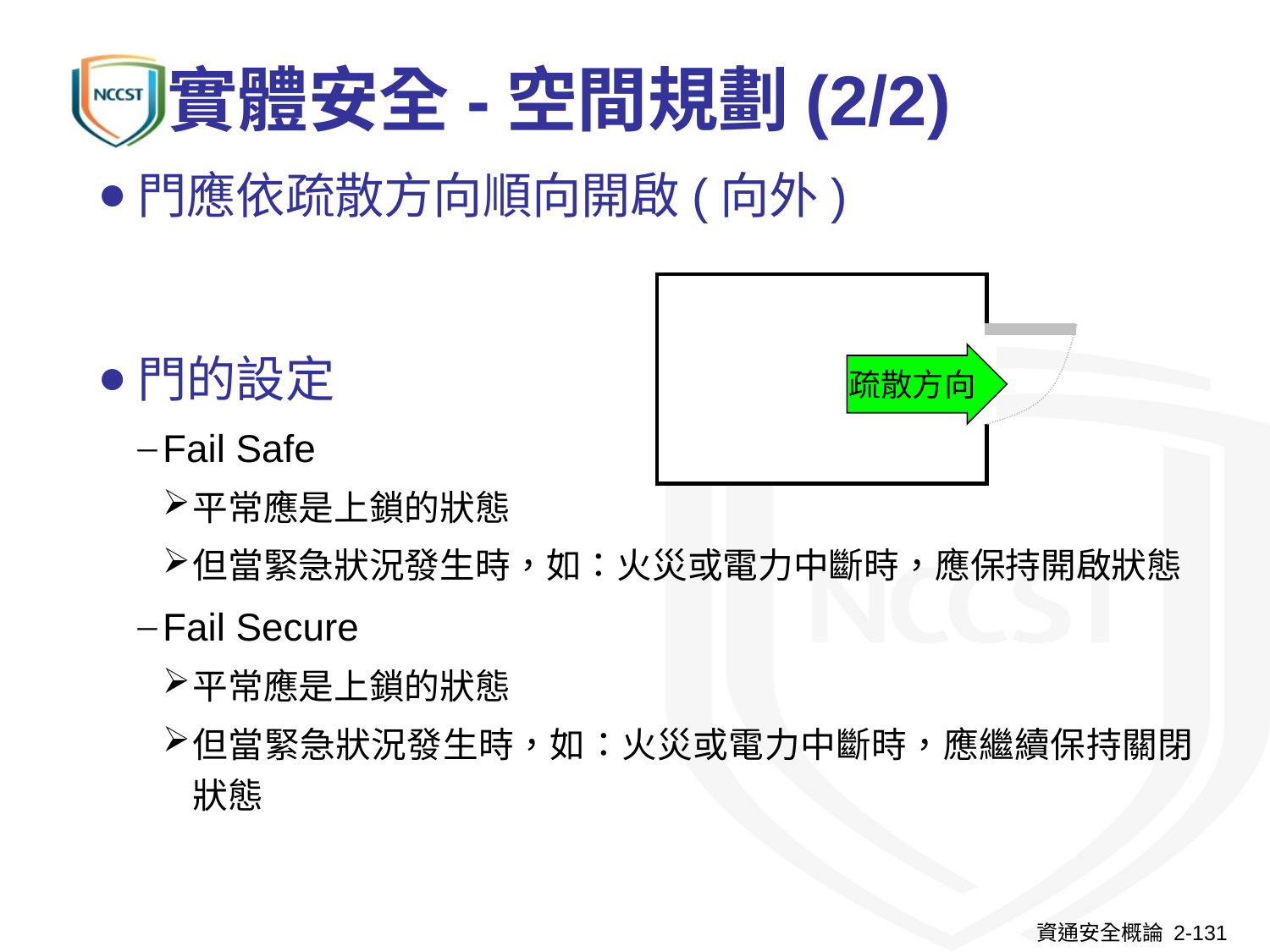

# 實體安全-空間規劃(2/2)
門應依疏散方向順向開啟(向外)

門的設定
Fail Safe
平常應是上鎖的狀態
但當緊急狀況發生時，如：火災或電力中斷時，應保持開啟狀態
Fail Secure
平常應是上鎖的狀態
但當緊急狀況發生時，如：火災或電力中斷時，應繼續保持關閉狀態

疏散方向